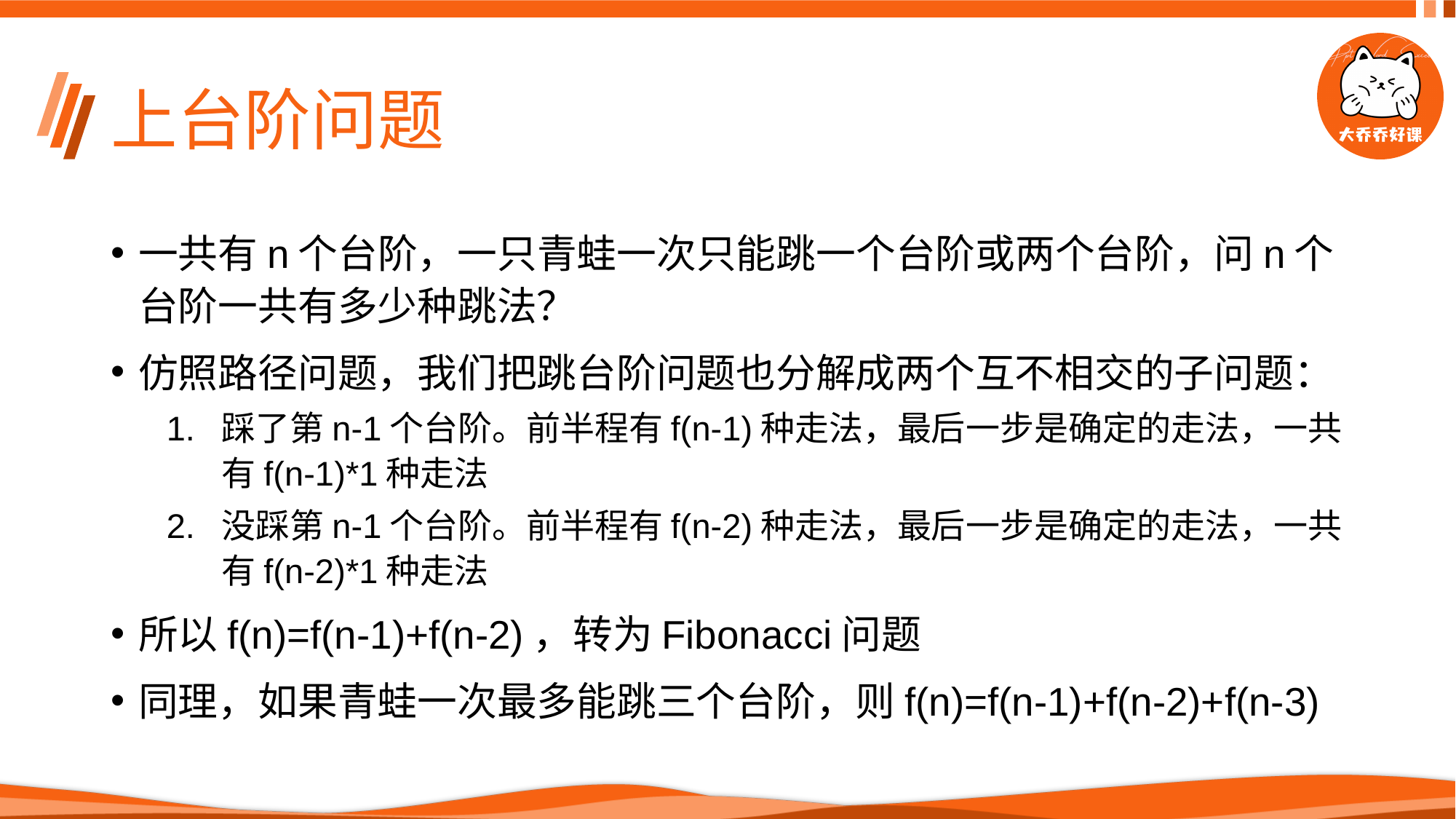

# 上台阶问题
一共有n个台阶，一只青蛙一次只能跳一个台阶或两个台阶，问n个台阶一共有多少种跳法？
仿照路径问题，我们把跳台阶问题也分解成两个互不相交的子问题：
踩了第n-1个台阶。前半程有f(n-1)种走法，最后一步是确定的走法，一共有f(n-1)*1种走法
没踩第n-1个台阶。前半程有f(n-2)种走法，最后一步是确定的走法，一共有f(n-2)*1种走法
所以f(n)=f(n-1)+f(n-2)，转为Fibonacci问题
同理，如果青蛙一次最多能跳三个台阶，则f(n)=f(n-1)+f(n-2)+f(n-3)